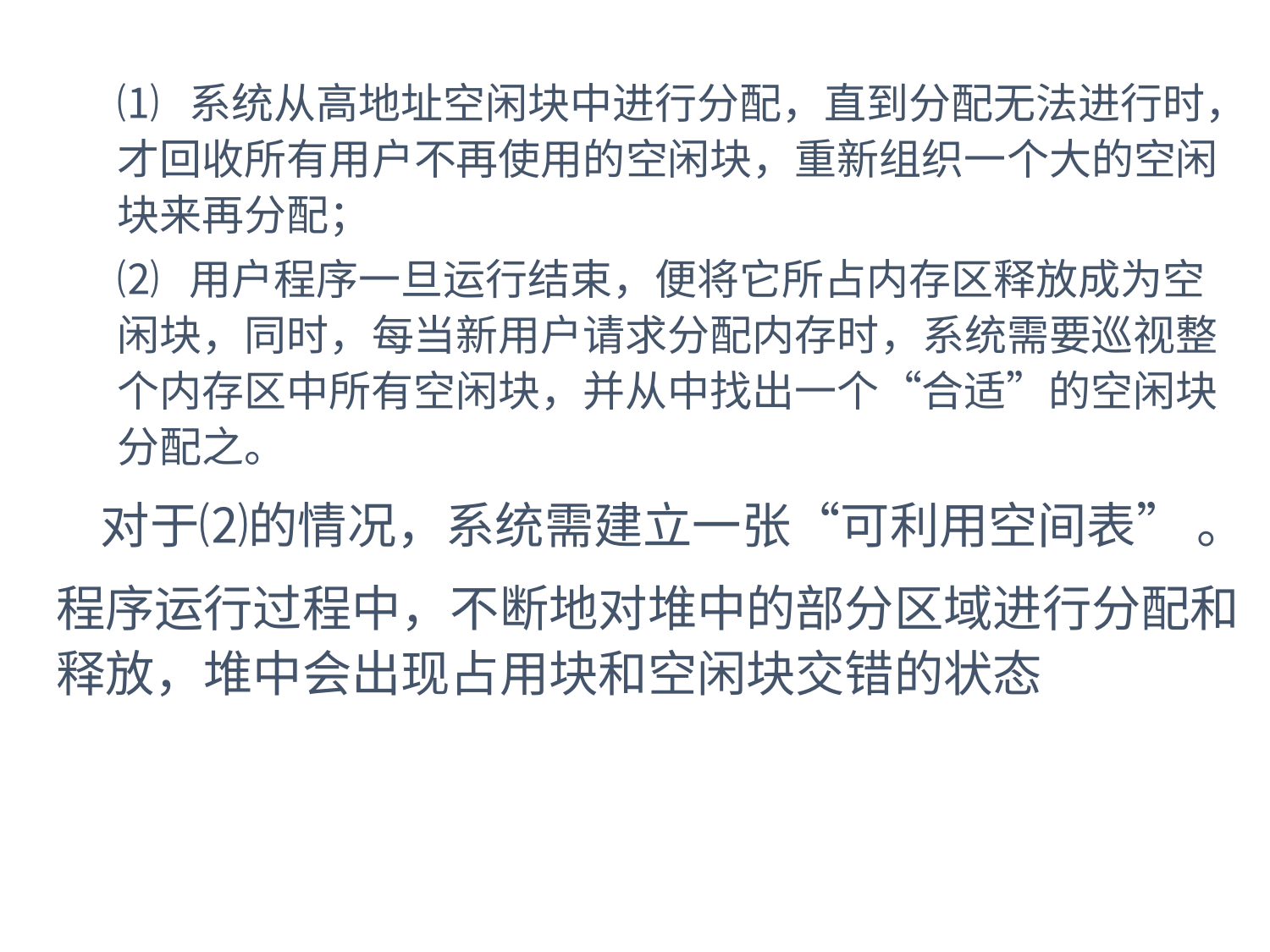

⑴  系统从高地址空闲块中进行分配，直到分配无法进行时，才回收所有用户不再使用的空闲块，重新组织一个大的空闲块来再分配；
⑵  用户程序一旦运行结束，便将它所占内存区释放成为空闲块，同时，每当新用户请求分配内存时，系统需要巡视整个内存区中所有空闲块，并从中找出一个“合适”的空闲块分配之。
   对于⑵的情况，系统需建立一张“可利用空间表” 。
程序运行过程中，不断地对堆中的部分区域进行分配和释放，堆中会出现占用块和空闲块交错的状态